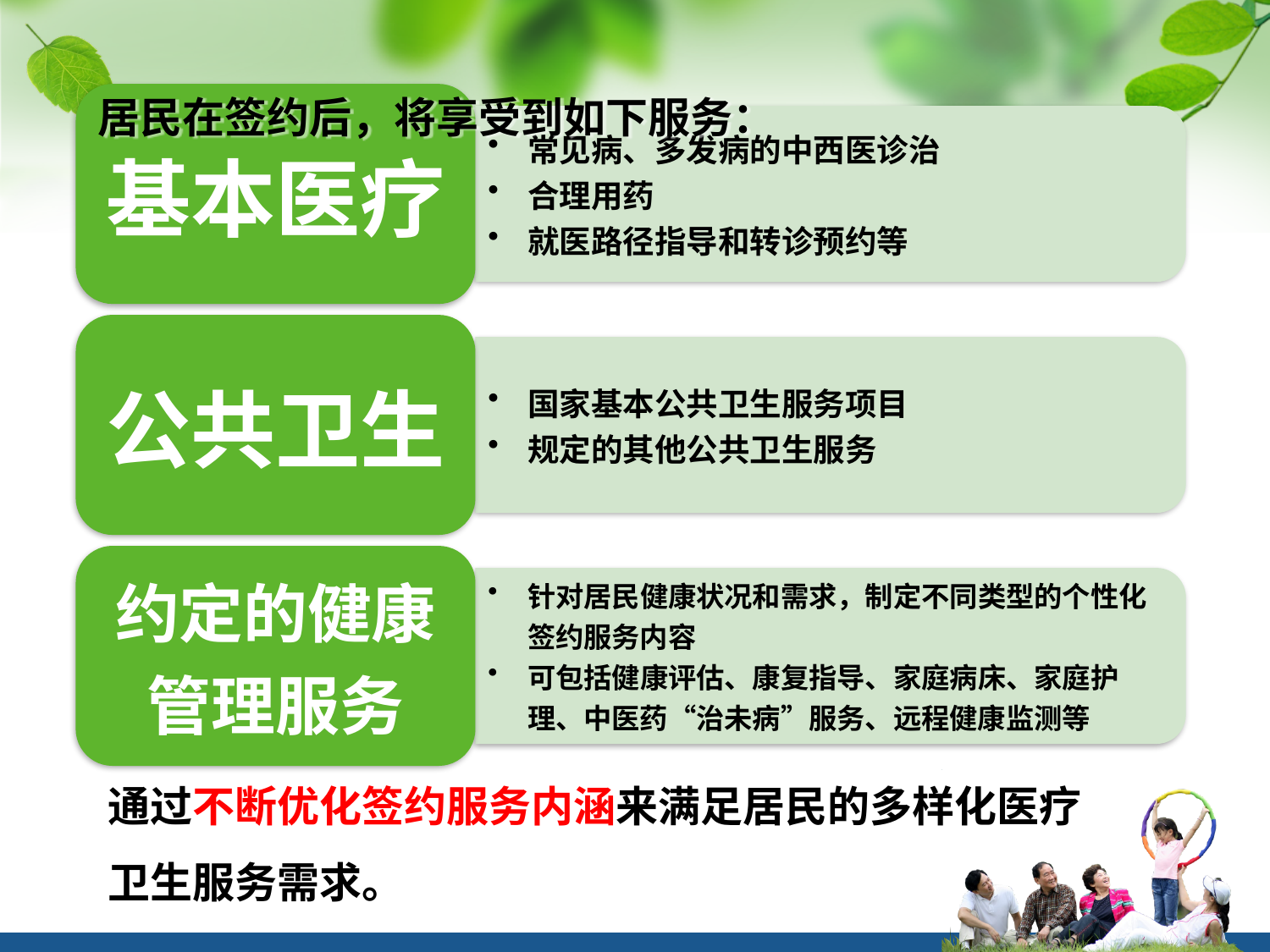

居民在签约后，将享受到如下服务：
基本医疗
常见病、多发病的中西医诊治
公共卫生
国家基本公共卫生服务项目
规定的其他公共卫生服务
约定的健康管理服务
针对居民健康状况和需求，制定不同类型的个性化签约服务内容
合理用药
就医路径指导和转诊预约等
可包括健康评估、康复指导、家庭病床、家庭护理、中医药“治未病”服务、远程健康监测等
通过不断优化签约服务内涵来满足居民的多样化医疗卫生服务需求。